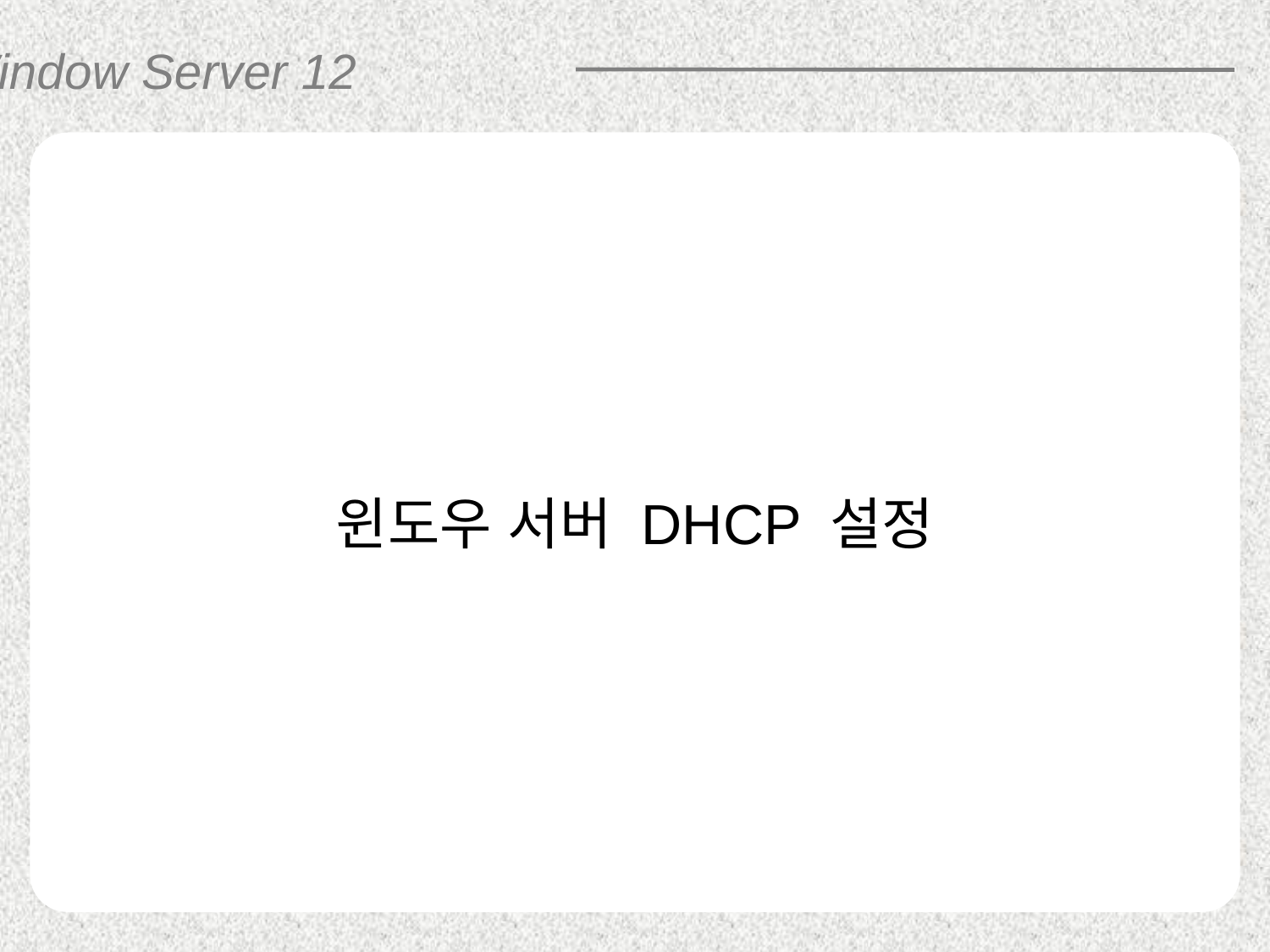

Window Server 12
윈도우 서버 DHCP 설정